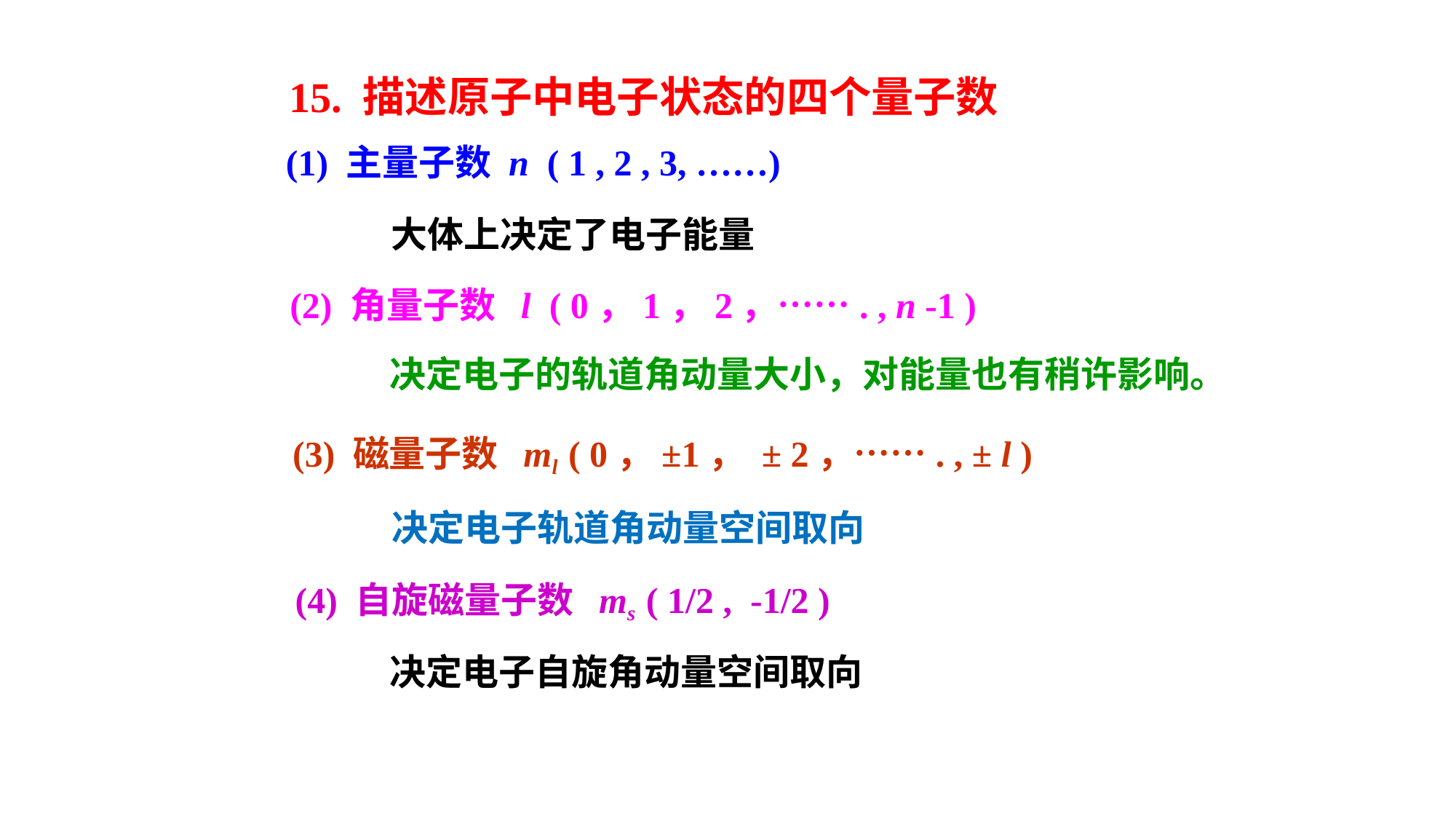

15. 描述原子中电子状态的四个量子数
(1) 主量子数 n  ( 1 , 2 , 3, ……)
大体上决定了电子能量
(2) 角量子数  l  ( 0，1，2，……. , n -1 )
决定电子的轨道角动量大小，对能量也有稍许影响。
(3) 磁量子数  ml  ( 0，±1， ± 2，……. , ± l )
决定电子轨道角动量空间取向
(4) 自旋磁量子数  ms  ( 1/2 ,  -1/2 )
决定电子自旋角动量空间取向